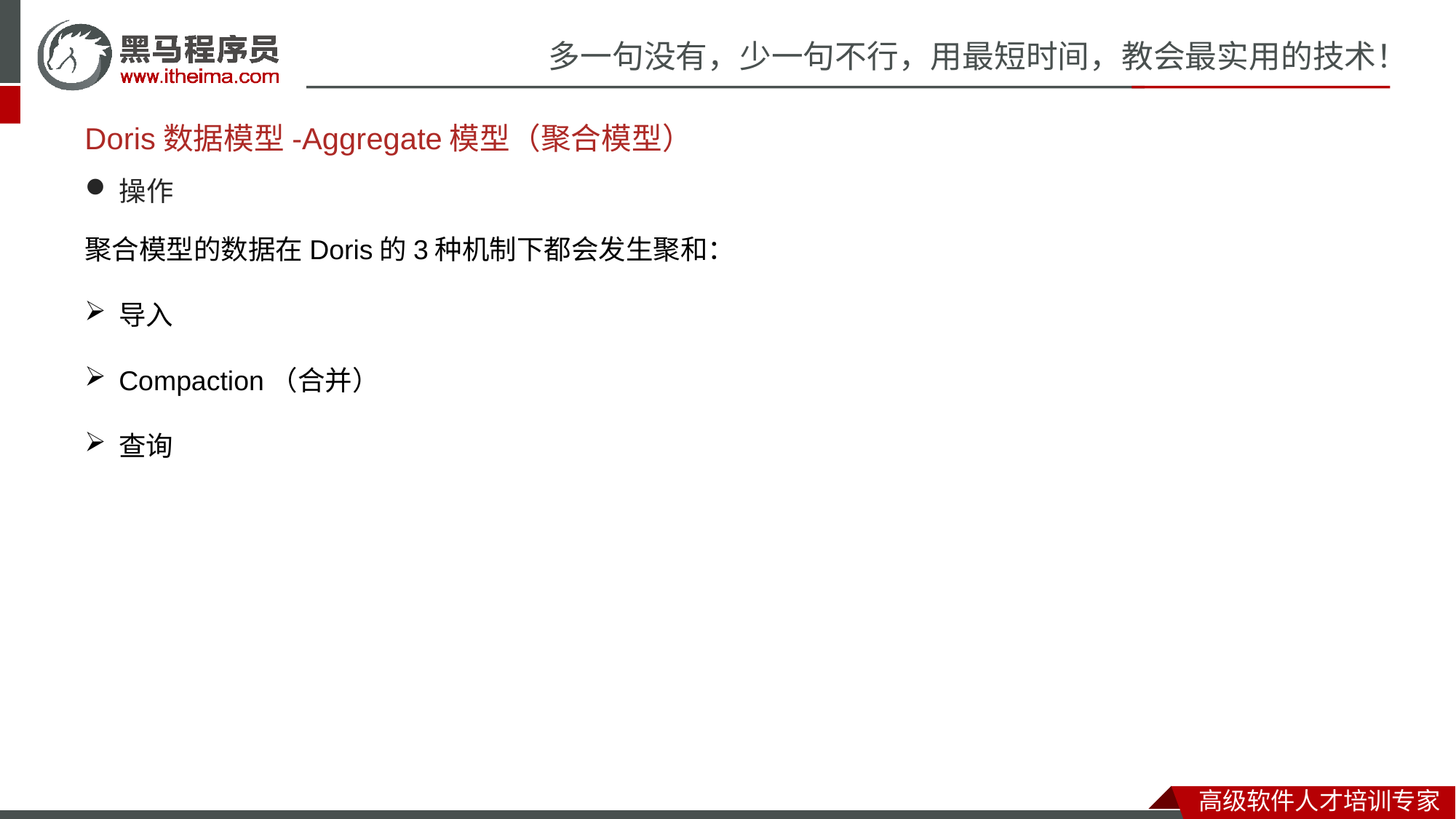

# Doris数据模型-Aggregate模型（聚合模型）

操作
聚合模型的数据在Doris的3种机制下都会发生聚和：

导入

Compaction（合并）

查询